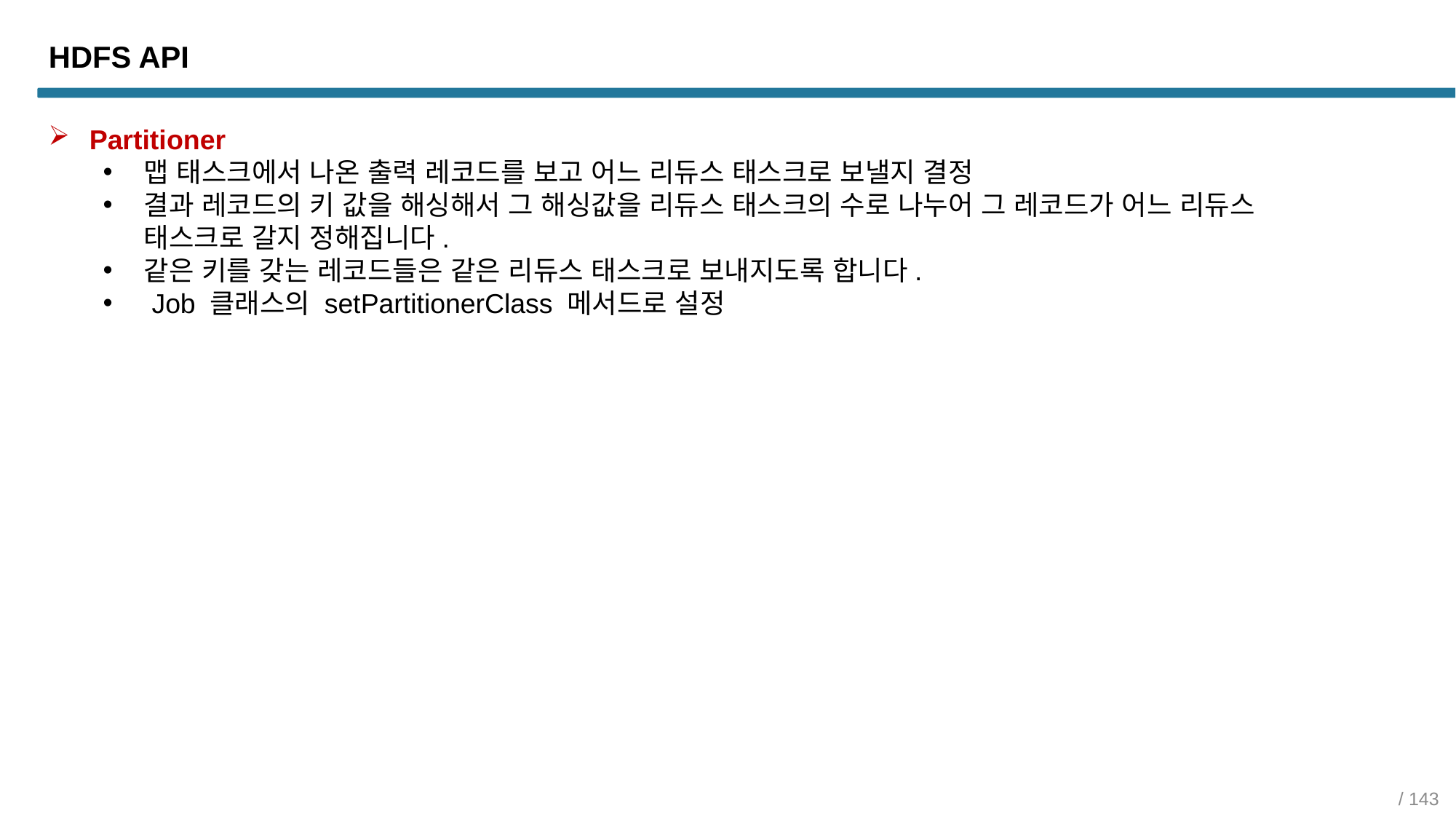

HDFS API
Partitioner
맵 태스크에서 나온 출력 레코드를 보고 어느 리듀스 태스크로 보낼지 결정
결과 레코드의 키 값을 해싱해서 그 해싱값을 리듀스 태스크의 수로 나누어 그 레코드가 어느 리듀스 태스크로 갈지 정해집니다.
같은 키를 갖는 레코드들은 같은 리듀스 태스크로 보내지도록 합니다.
 Job 클래스의 setPartitionerClass 메서드로 설정

/ 143